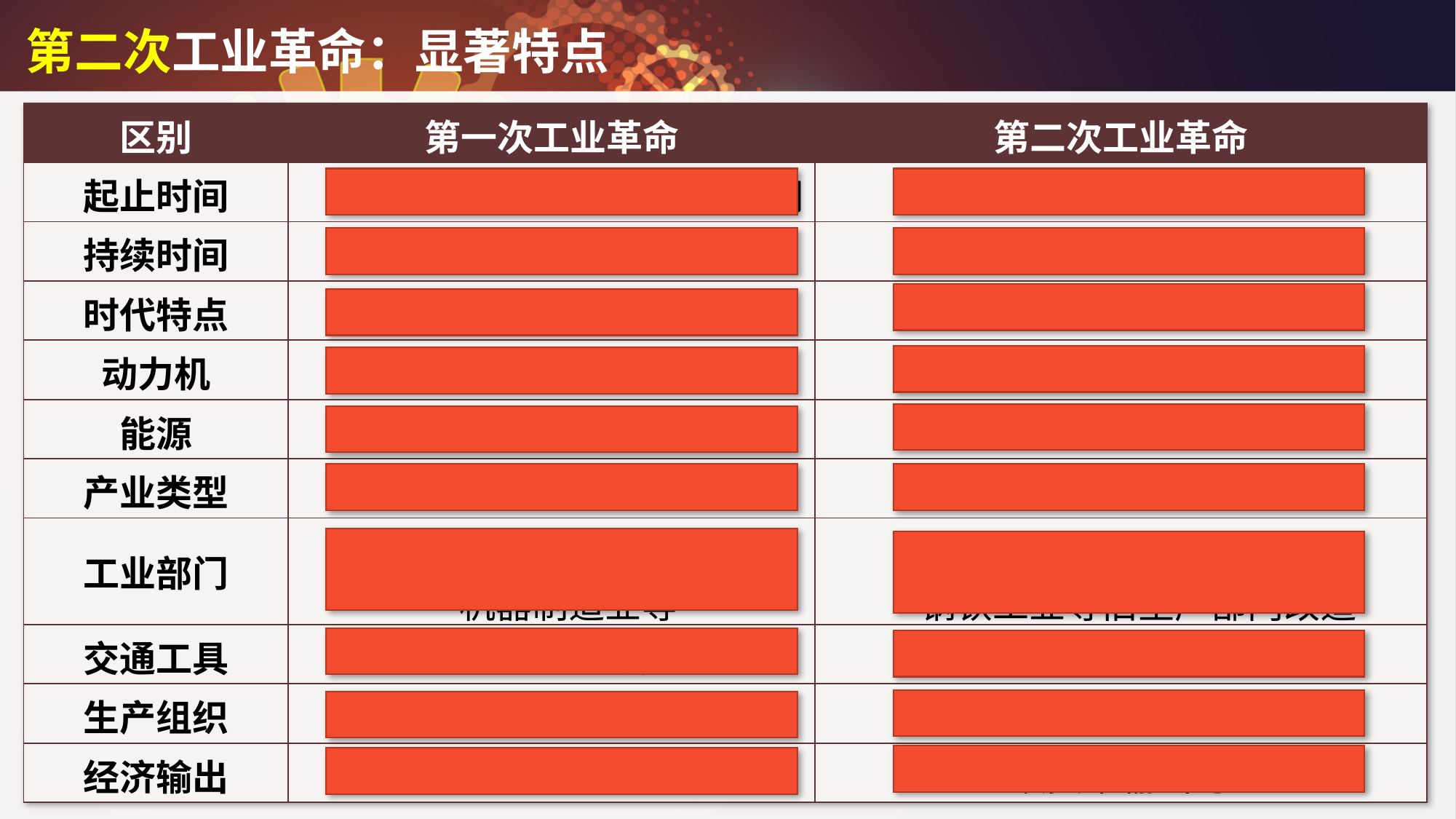

第二次工业革命：显著特点
| 区别 | 第一次工业革命 | 第二次工业革命 |
| --- | --- | --- |
| 起止时间 | 18世纪60年代-19世纪中期 | 19世中后期-20世纪初 |
| 持续时间 | 100多年 | 30多年 |
| 时代特点 | 蒸汽时代 | 电气时代 |
| 动力机 | 蒸汽机 | 电动机、内燃机 |
| 能源 | 煤炭 | 电、石油 |
| 产业类型 | 轻工业为主 | 重工业为主 |
| 工业部门 | 棉纺织业、交通运输业、 机器制造业等 | 石油化工业等新兴产业兴起、 钢铁工业等旧生产部门改造 |
| 交通工具 | 火车、汽船 | 汽车、飞机 |
| 生产组织 | 大工厂制 | 垄断组织 |
| 经济输出 | 以商品输出为主 | 以资本输出为主 |